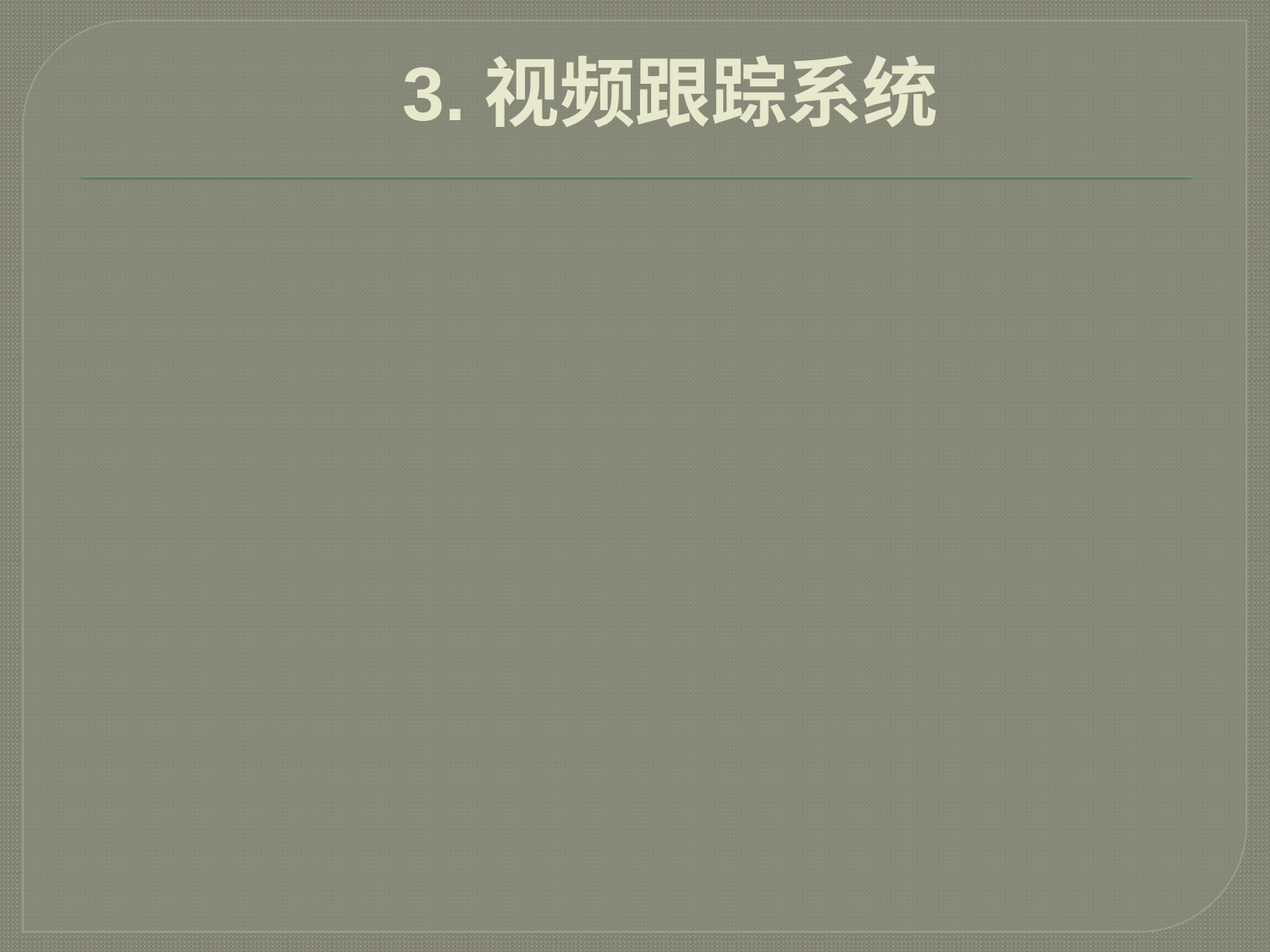

# 3.视频跟踪系统
目标的跟踪
    要求对所判定的目标可以进行快速的
跟踪，要求镜头随目标的移动而跟踪移动
。在目标特征发生变化时，仍旧可以锁定
目标。